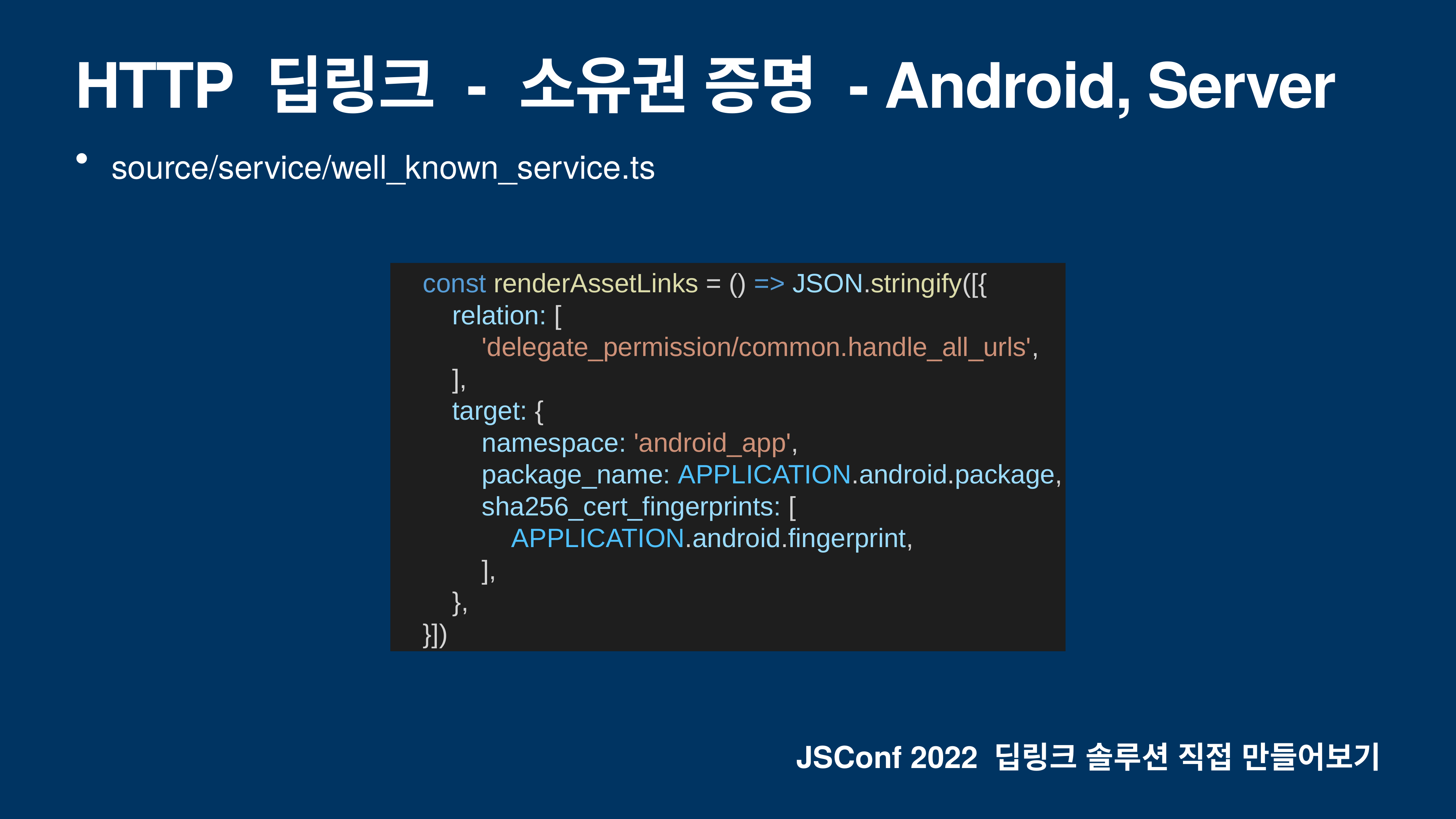

# HTTP 딥링크 - 소유권 증명 - Android, Server
source/service/well_known_service.ts
    const renderAssetLinks = () => JSON.stringify([{
        relation: [
            'delegate_permission/common.handle_all_urls',
        ],
        target: {
            namespace: 'android_app',
            package_name: APPLICATION.android.package,
            sha256_cert_fingerprints: [
                APPLICATION.android.fingerprint,
            ],
        },
    }])
JSConf 2022 딥링크 솔루션 직접 만들어보기